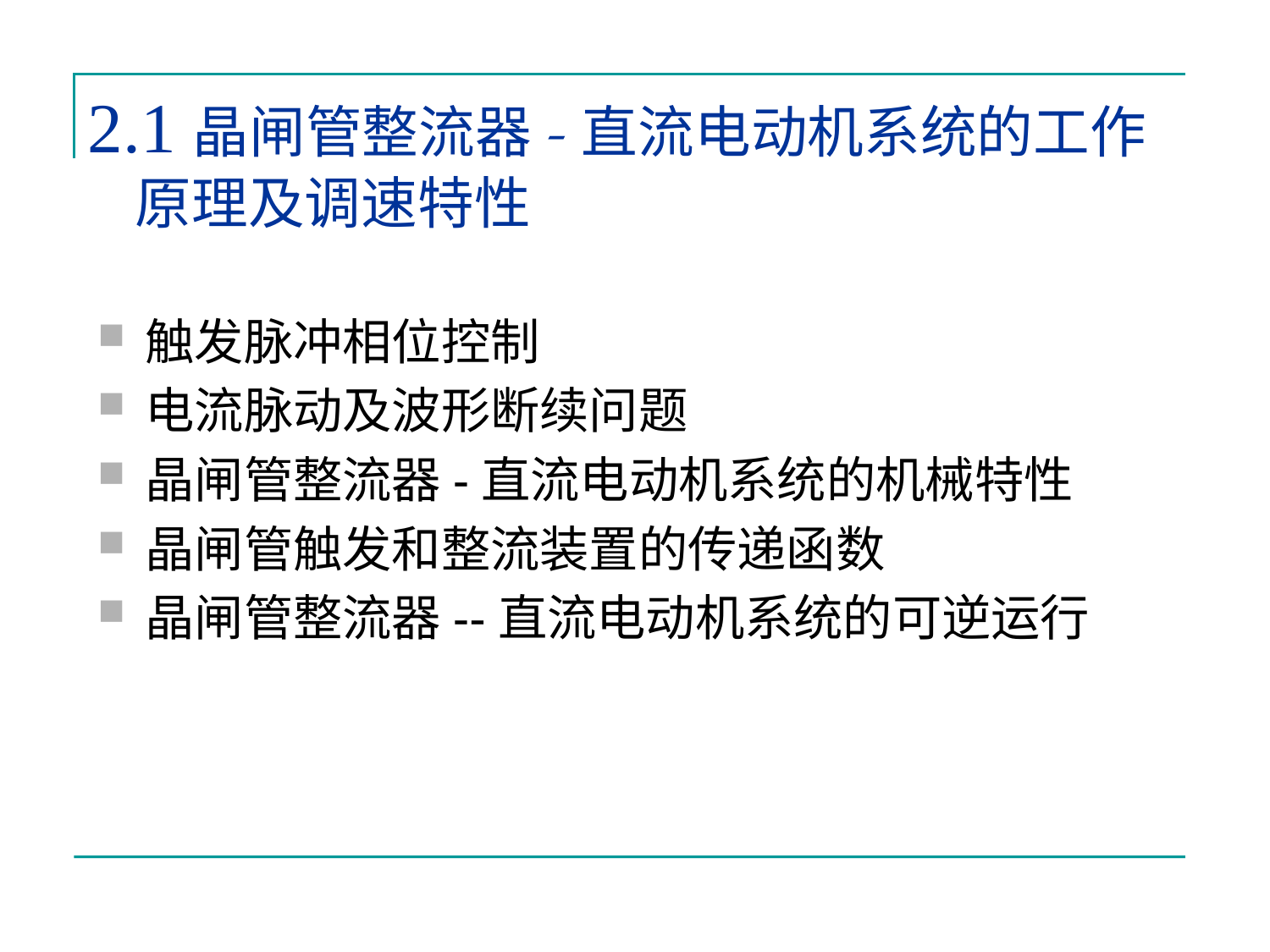

# 2.1晶闸管整流器-直流电动机系统的工作原理及调速特性

触发脉冲相位控制
电流脉动及波形断续问题
晶闸管整流器-直流电动机系统的机械特性
晶闸管触发和整流装置的传递函数
晶闸管整流器--直流电动机系统的可逆运行